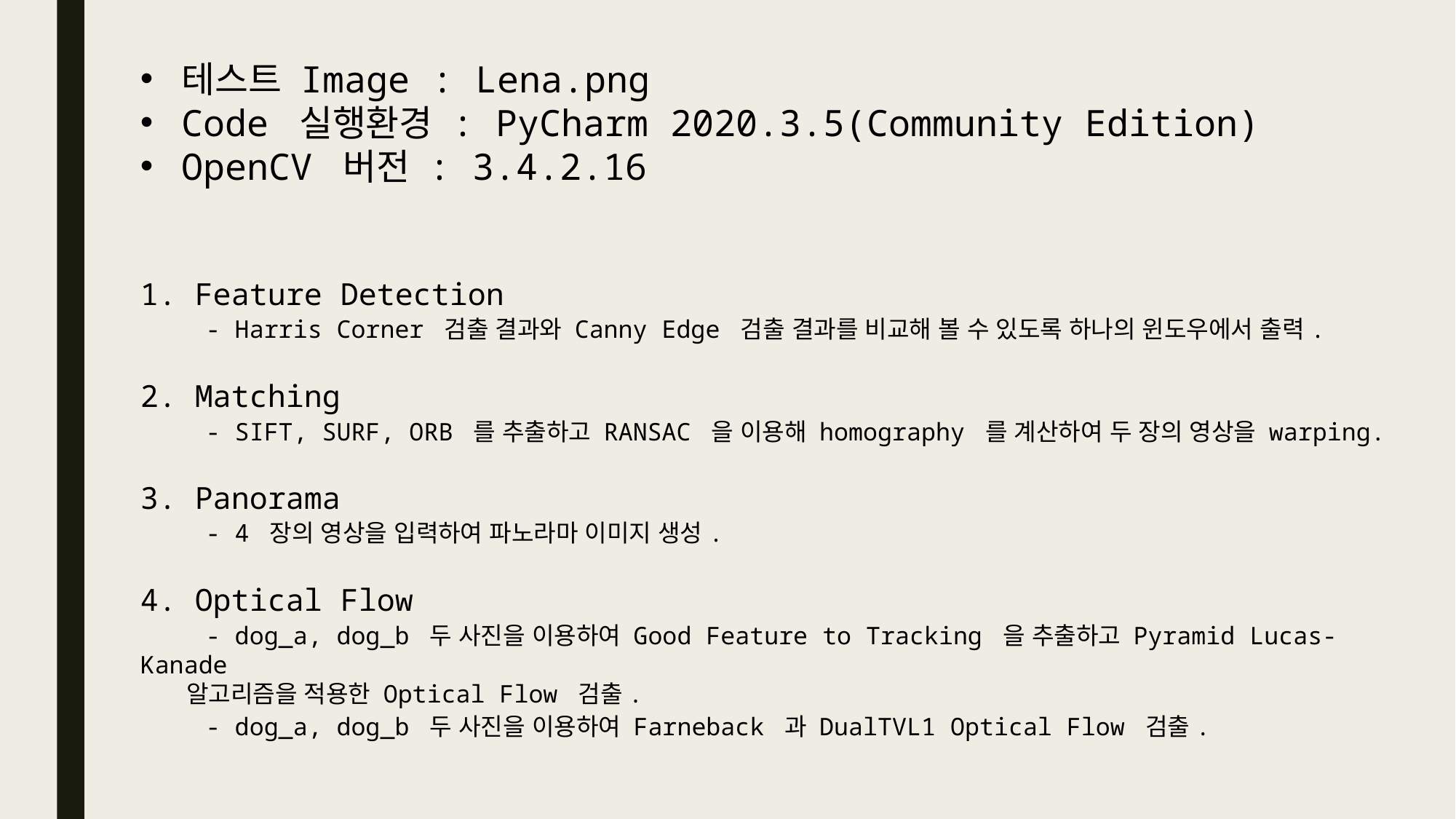

테스트 Image : Lena.png
Code 실행환경 : PyCharm 2020.3.5(Community Edition)
OpenCV 버전 : 3.4.2.16

1. Feature Detection
    - Harris Corner 검출 결과와 Canny Edge 검출 결과를 비교해 볼 수 있도록 하나의 윈도우에서 출력.

2. Matching
    - SIFT, SURF, ORB 를 추출하고 RANSAC 을 이용해 homography 를 계산하여 두 장의 영상을 warping.

3. Panorama
    - 4 장의 영상을 입력하여 파노라마 이미지 생성.

4. Optical Flow
    - dog_a, dog_b 두 사진을 이용하여 Good Feature to Tracking 을 추출하고 Pyramid Lucas-Kanade
      알고리즘을 적용한 Optical Flow 검출.
    - dog_a, dog_b 두 사진을 이용하여 Farneback 과 DualTVL1 Optical Flow 검출.